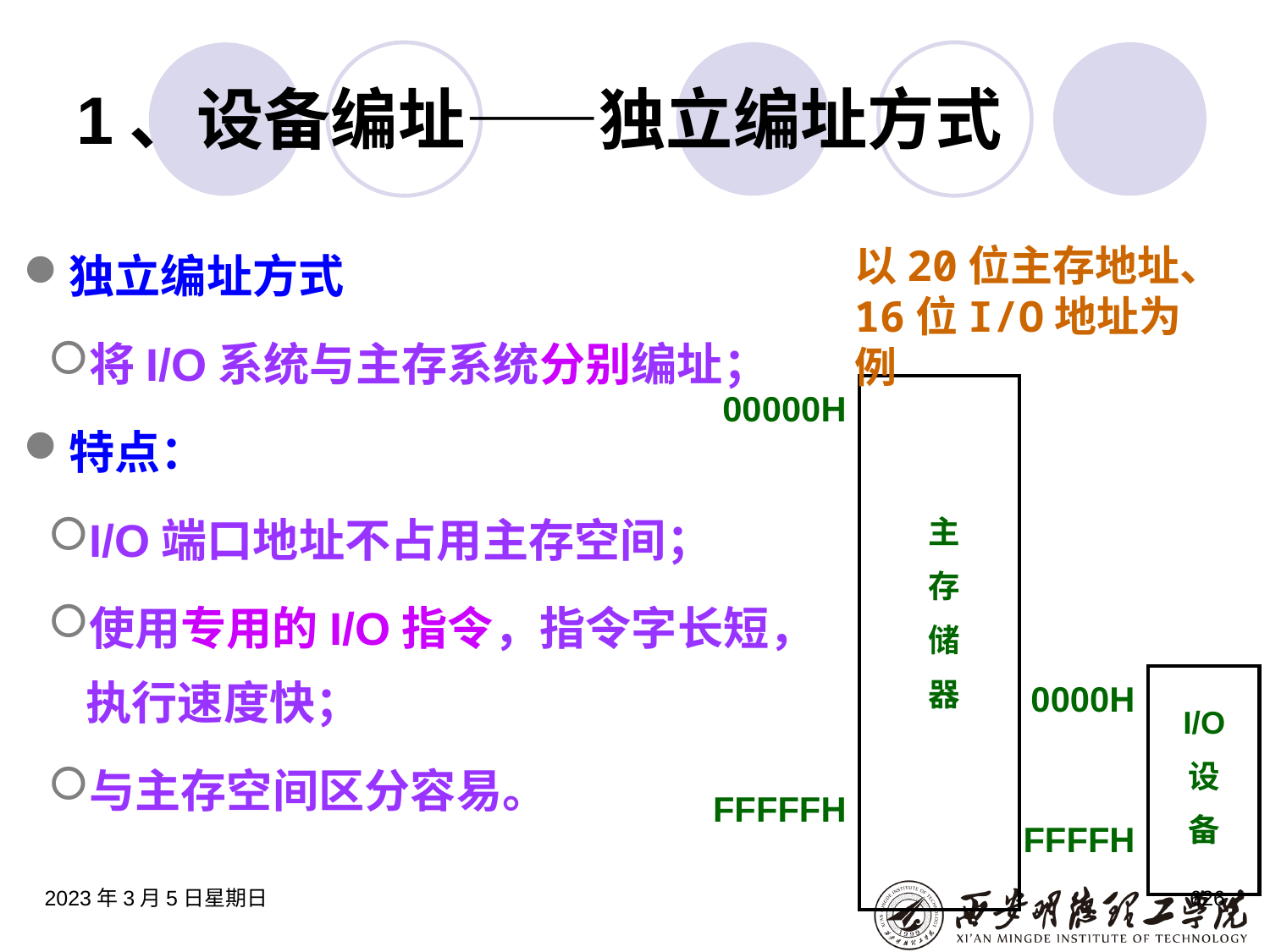

# 1、设备编址——独立编址方式
独立编址方式
将I/O系统与主存系统分别编址；
特点：
I/O端口地址不占用主存空间；
使用专用的I/O指令，指令字长短，执行速度快；
与主存空间区分容易。
以20位主存地址、16位I/O地址为例
| 00000H FFFFFH |  |
| --- | --- |
主
存
储
器
| 0000H FFFFH |  |
| --- | --- |
I/O
设
备
2023年3月5日星期日
626